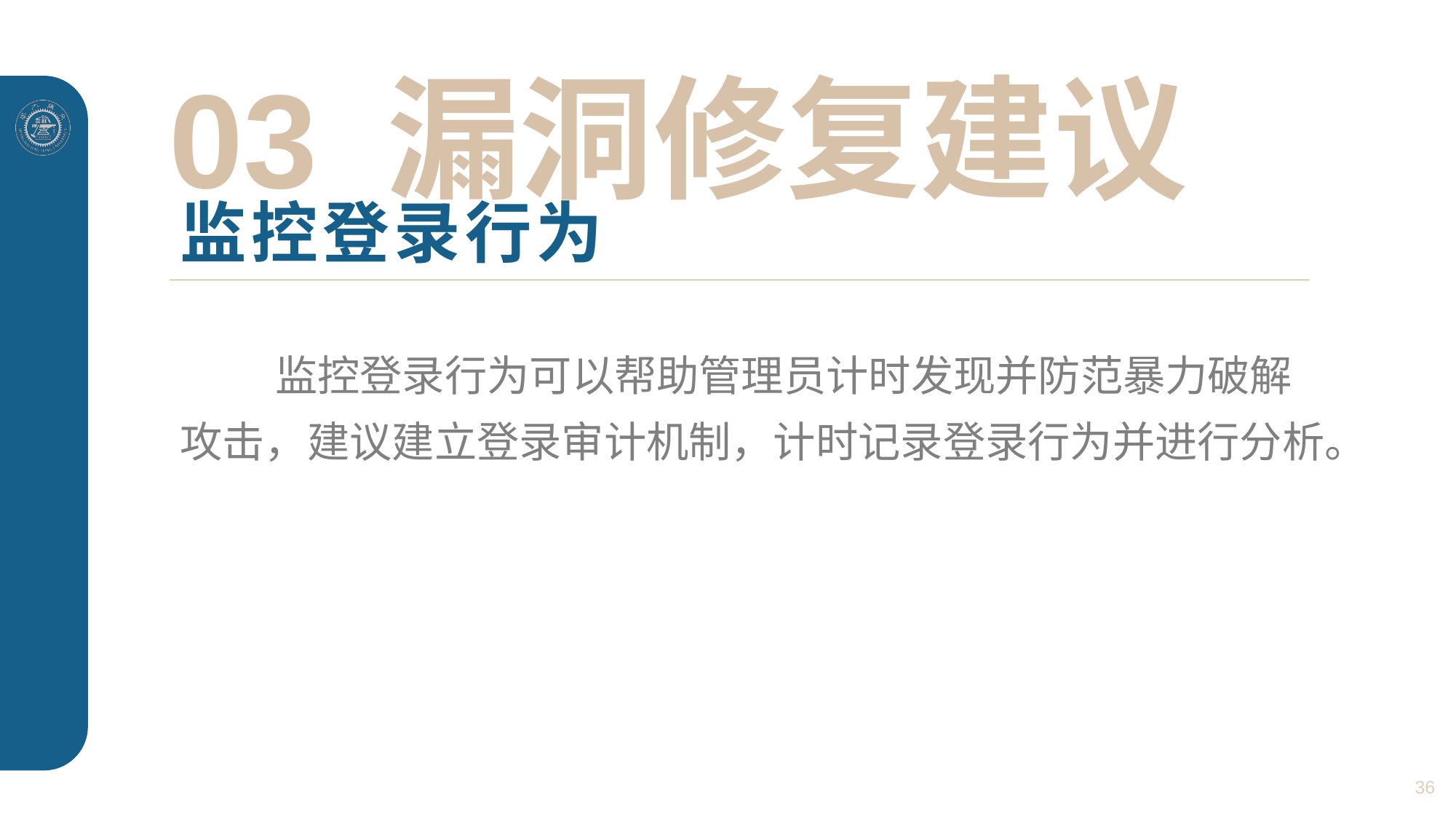

03 漏洞修复建议
# 监控登录行为
         监控登录行为可以帮助管理员计时发现并防范暴力破解攻击，建议建立登录审计机制，计时记录登录行为并进行分析。
36